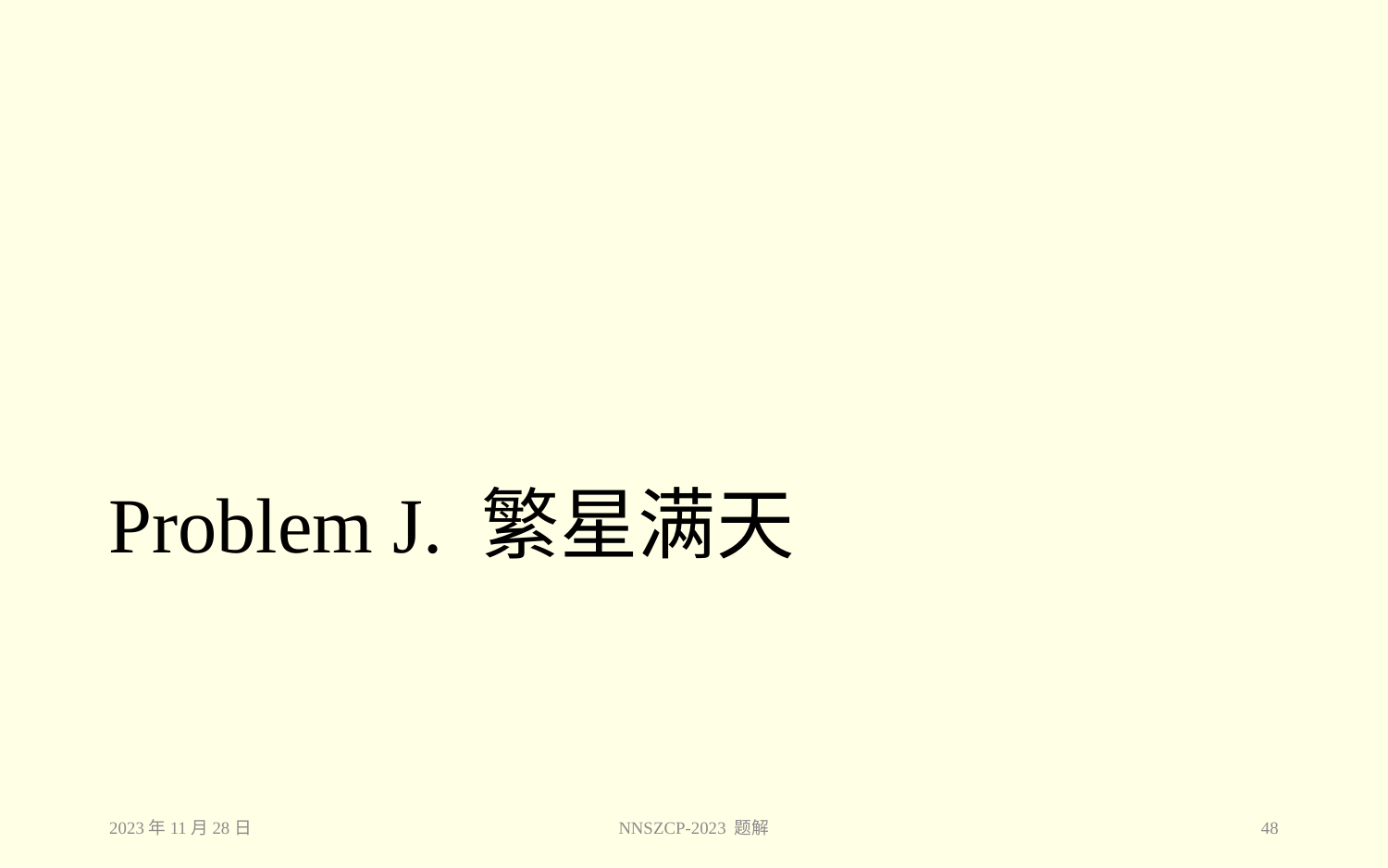

# Problem J. 繁星满天

2023年11月28日
NNSZCP-2023 题解
48